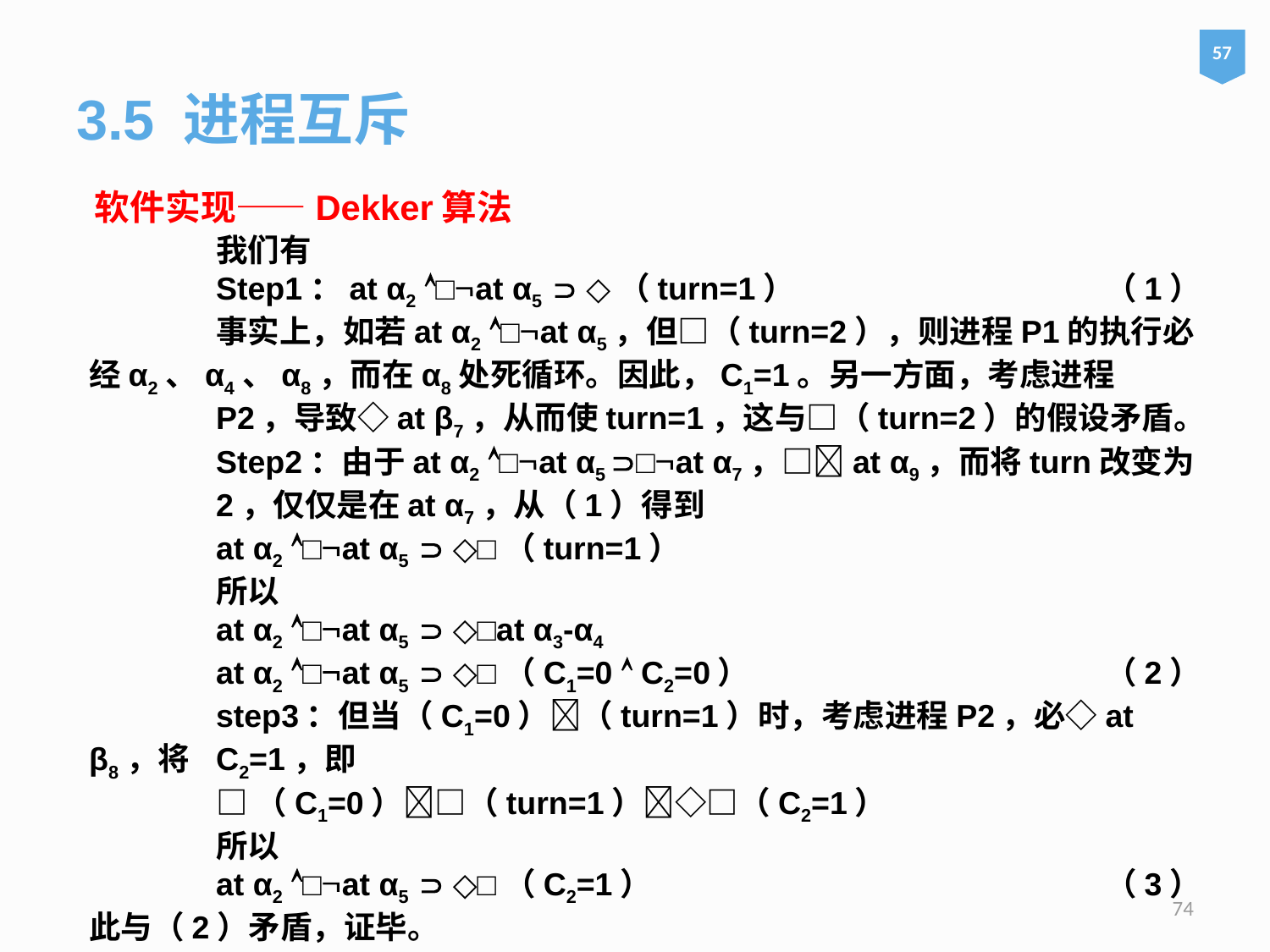

57
3.5 进程互斥
软件实现——Dekker算法

	我们有
	Step1：at α2 ∧□¬at α5  ⊃ ◇（turn=1）			（1）
	事实上，如若at α2 ∧□¬at α5，但□（turn=2），则进程P1的执行必经α2、α4、α8，而在α8处死循环。因此，C1=1。另一方面，考虑进程	P2，导致◇at β7，从而使turn=1，这与□（turn=2）的假设矛盾。
	Step2：由于at α2 ∧□¬at α5 ⊃□¬at α7，□¬at α9，而将turn改变为	2，仅仅是在at α7，从（1）得到
	at α2 ∧□¬at α5  ⊃ ◇□（turn=1）
	所以
	at α2 ∧□¬at α5  ⊃ ◇□at α3-α4
	at α2 ∧□¬at α5  ⊃ ◇□（C1=0 ∧ C2=0）			（2）
	step3：但当（C1=0）∧（turn=1）时，考虑进程P2，必◇at β8，将	C2=1，即
	□（C1=0）∧□（turn=1）⊃◇□（C2=1）
	所以
	at α2 ∧□¬at α5  ⊃ ◇□（C2=1）				（3）
此与（2）矛盾，证毕。
74